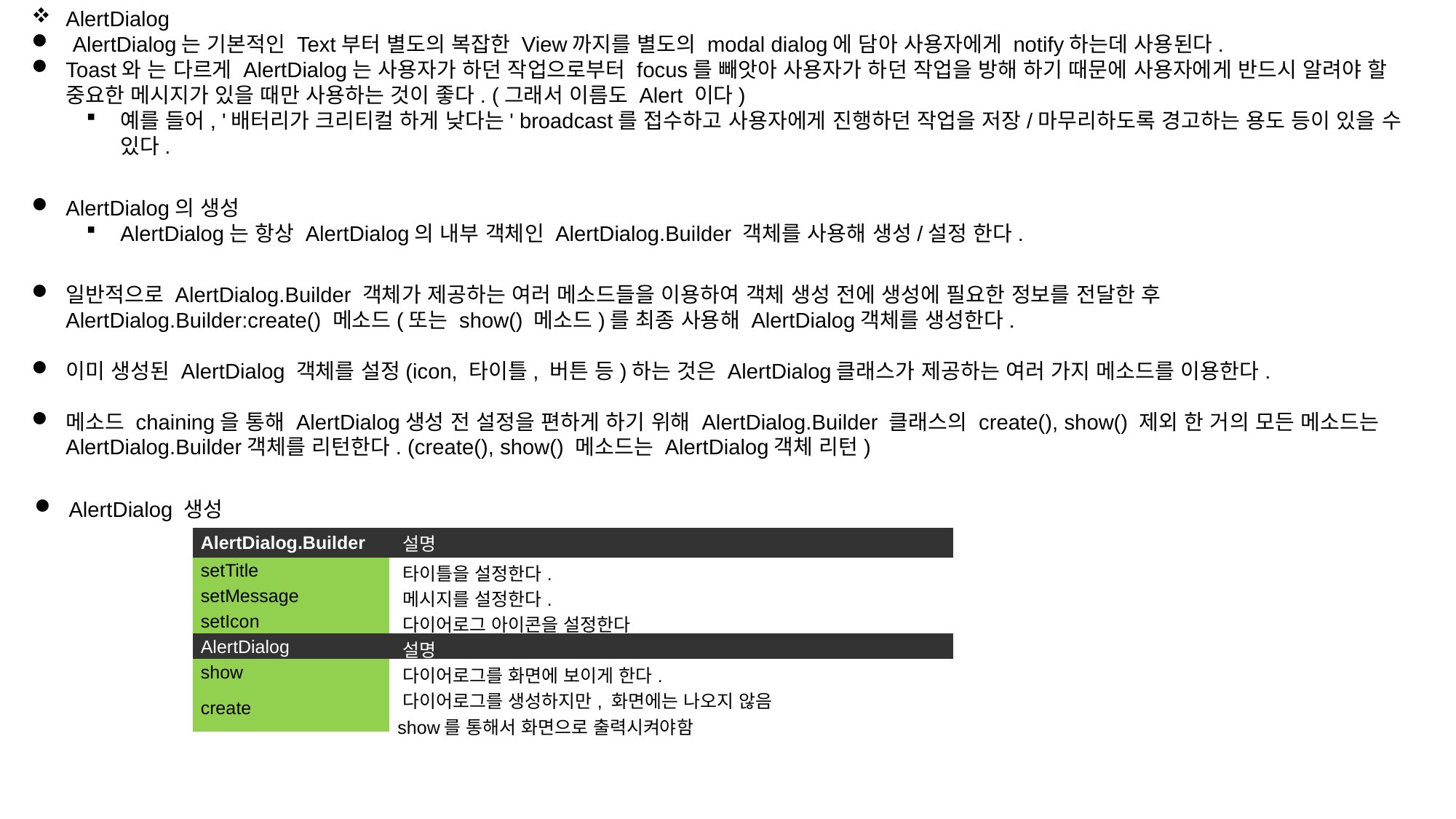

AlertDialog
AlertDialog는 기본적인 Text부터 별도의 복잡한 View까지를 별도의 modal dialog에 담아 사용자에게 notify하는데 사용된다.
Toast와 는 다르게 AlertDialog는 사용자가 하던 작업으로부터 focus를 빼앗아 사용자가 하던 작업을 방해 하기 때문에 사용자에게 반드시 알려야 할 중요한 메시지가 있을 때만 사용하는 것이 좋다. (그래서 이름도 Alert 이다)
예를 들어, '배터리가 크리티컬 하게 낮다는' broadcast를 접수하고 사용자에게 진행하던 작업을 저장/마무리하도록 경고하는 용도 등이 있을 수 있다.
AlertDialog의 생성
AlertDialog는 항상 AlertDialog의 내부 객체인 AlertDialog.Builder 객체를 사용해 생성/설정 한다.
일반적으로 AlertDialog.Builder 객체가 제공하는 여러 메소드들을 이용하여 객체 생성 전에 생성에 필요한 정보를 전달한 후 AlertDialog.Builder:create() 메소드(또는 show() 메소드)를 최종 사용해 AlertDialog객체를 생성한다.

이미 생성된 AlertDialog 객체를 설정(icon, 타이틀, 버튼 등)하는 것은 AlertDialog클래스가 제공하는 여러 가지 메소드를 이용한다.

메소드 chaining을 통해 AlertDialog생성 전 설정을 편하게 하기 위해 AlertDialog.Builder 클래스의 create(), show() 제외 한 거의 모든 메소드는 AlertDialog.Builder객체를 리턴한다. (create(), show() 메소드는 AlertDialog객체 리턴)
AlertDialog 생성
| AlertDialog.Builder | 설명 |
| --- | --- |
| setTitle | 타이틀을 설정한다. |
| setMessage | 메시지를 설정한다. |
| setIcon | 다이어로그 아이콘을 설정한다 |
| AlertDialog | 설명 |
| show | 다이어로그를 화면에 보이게 한다. |
| create | 다이어로그를 생성하지만, 화면에는 나오지 않음  show를 통해서 화면으로 출력시켜야함 |